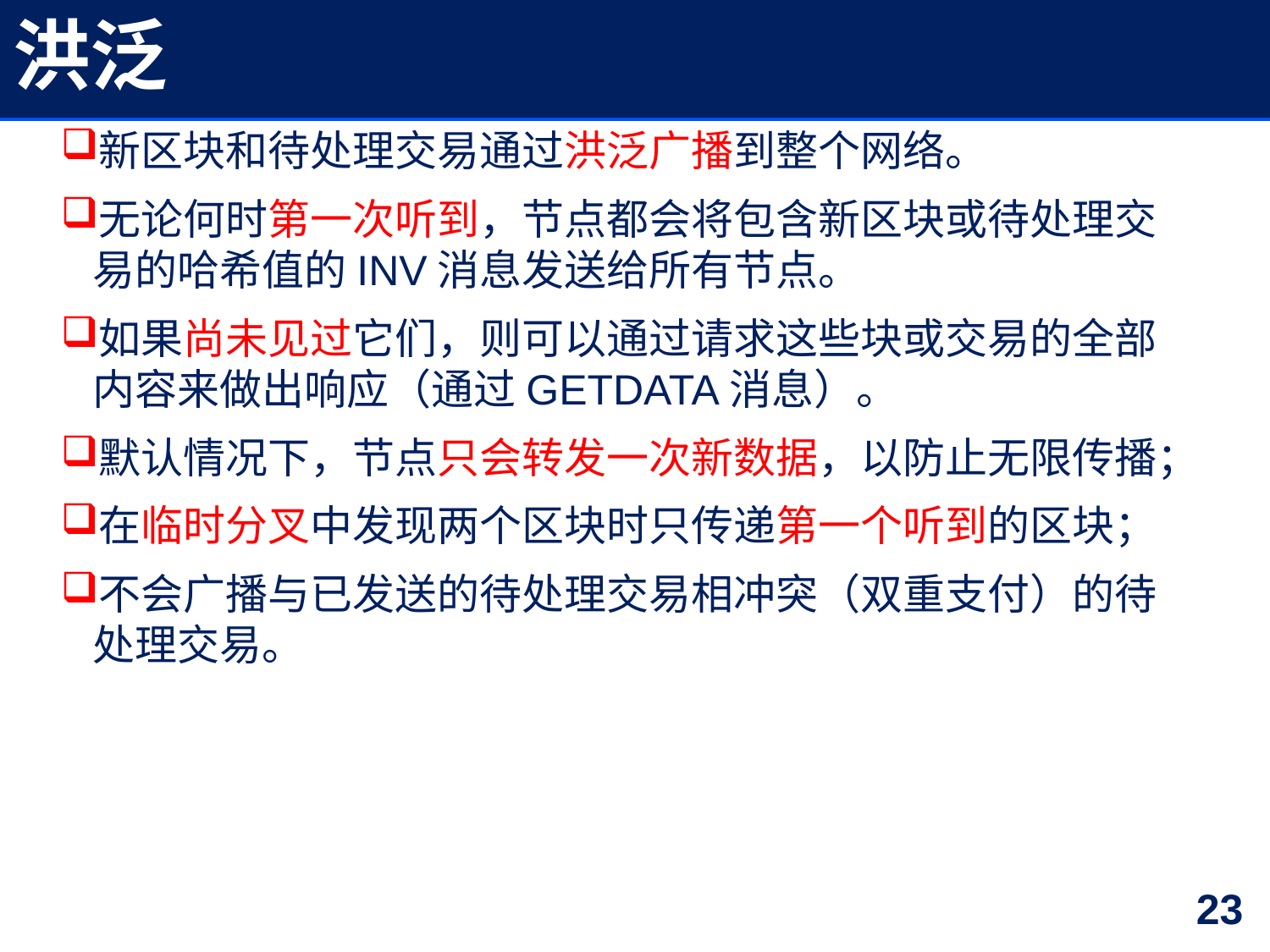

# 洪泛
新区块和待处理交易通过洪泛广播到整个网络。
无论何时第一次听到，节点都会将包含新区块或待处理交易的哈希值的INV消息发送给所有节点。
如果尚未见过它们，则可以通过请求这些块或交易的全部内容来做出响应（通过GETDATA消息）。
默认情况下，节点只会转发一次新数据，以防止无限传播；
在临时分叉中发现两个区块时只传递第一个听到的区块；
不会广播与已发送的待处理交易相冲突（双重支付）的待处理交易。
23